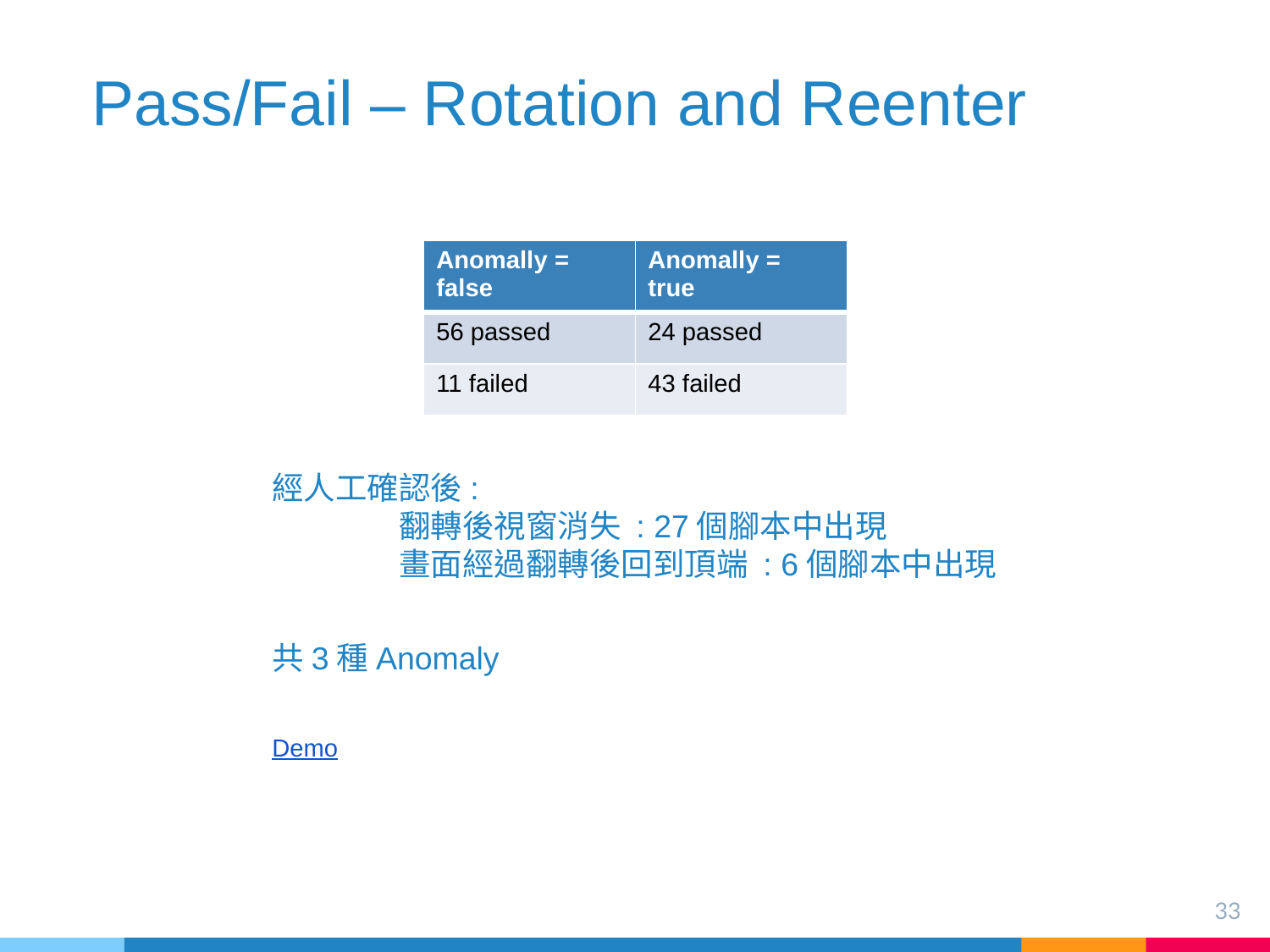

# Pass/Fail – Rotation and Reenter

| Anomally = false | Anomally = true |
| --- | --- |
| 56 passed | 24 passed |
| 11 failed | 43 failed |
經人工確認後:
	翻轉後視窗消失 : 27個腳本中出現
	畫面經過翻轉後回到頂端 : 6個腳本中出現

共3種Anomaly
Demo
33